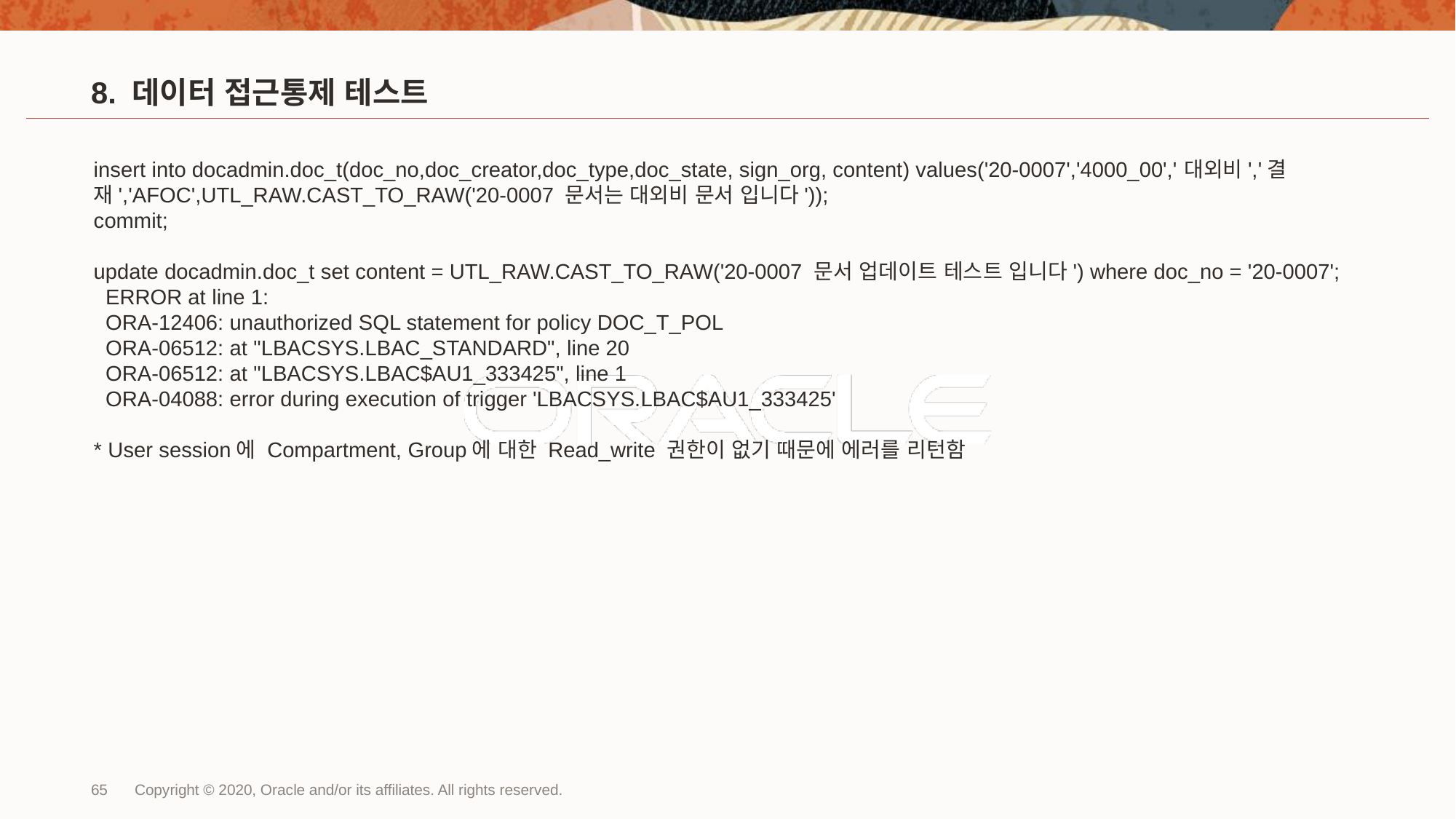

# 8. 데이터 접근통제 테스트
insert into docadmin.doc_t(doc_no,doc_creator,doc_type,doc_state, sign_org, content) values('20-0007','4000_00','대외비','결재','AFOC',UTL_RAW.CAST_TO_RAW('20-0007 문서는 대외비 문서 입니다'));
commit;

update docadmin.doc_t set content = UTL_RAW.CAST_TO_RAW('20-0007 문서 업데이트 테스트 입니다') where doc_no = '20-0007';
  ERROR at line 1:
  ORA-12406: unauthorized SQL statement for policy DOC_T_POL
  ORA-06512: at "LBACSYS.LBAC_STANDARD", line 20
  ORA-06512: at "LBACSYS.LBAC$AU1_333425", line 1
  ORA-04088: error during execution of trigger 'LBACSYS.LBAC$AU1_333425'

* User session에 Compartment, Group에 대한 Read_write 권한이 없기 때문에 에러를 리턴함
65
Copyright © 2020, Oracle and/or its affiliates. All rights reserved.